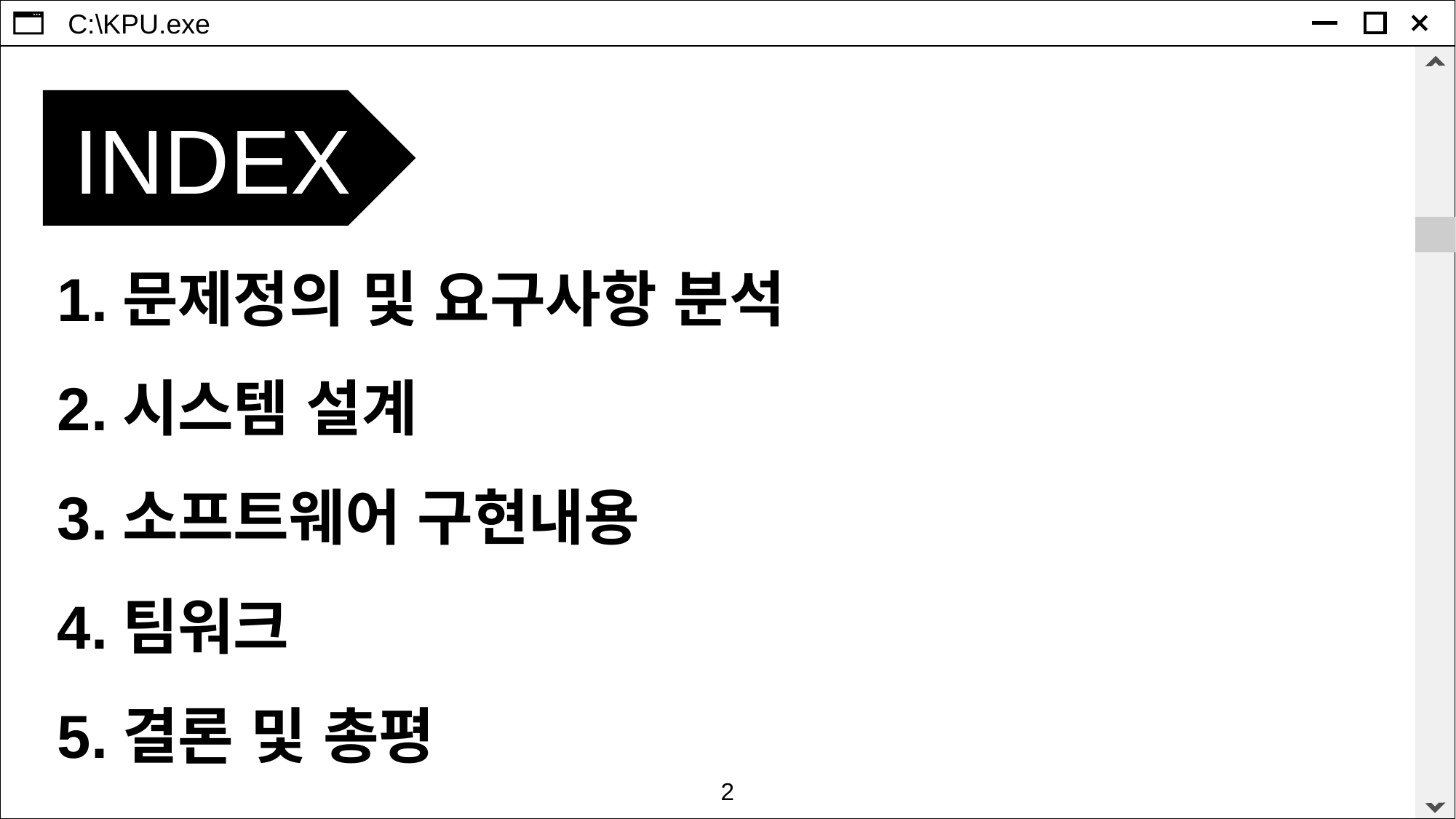

INDEX

1.문제정의 및 요구사항 분석
2.시스템 설계
3.소프트웨어 구현내용
4.팀워크
5.결론 및 총평

2